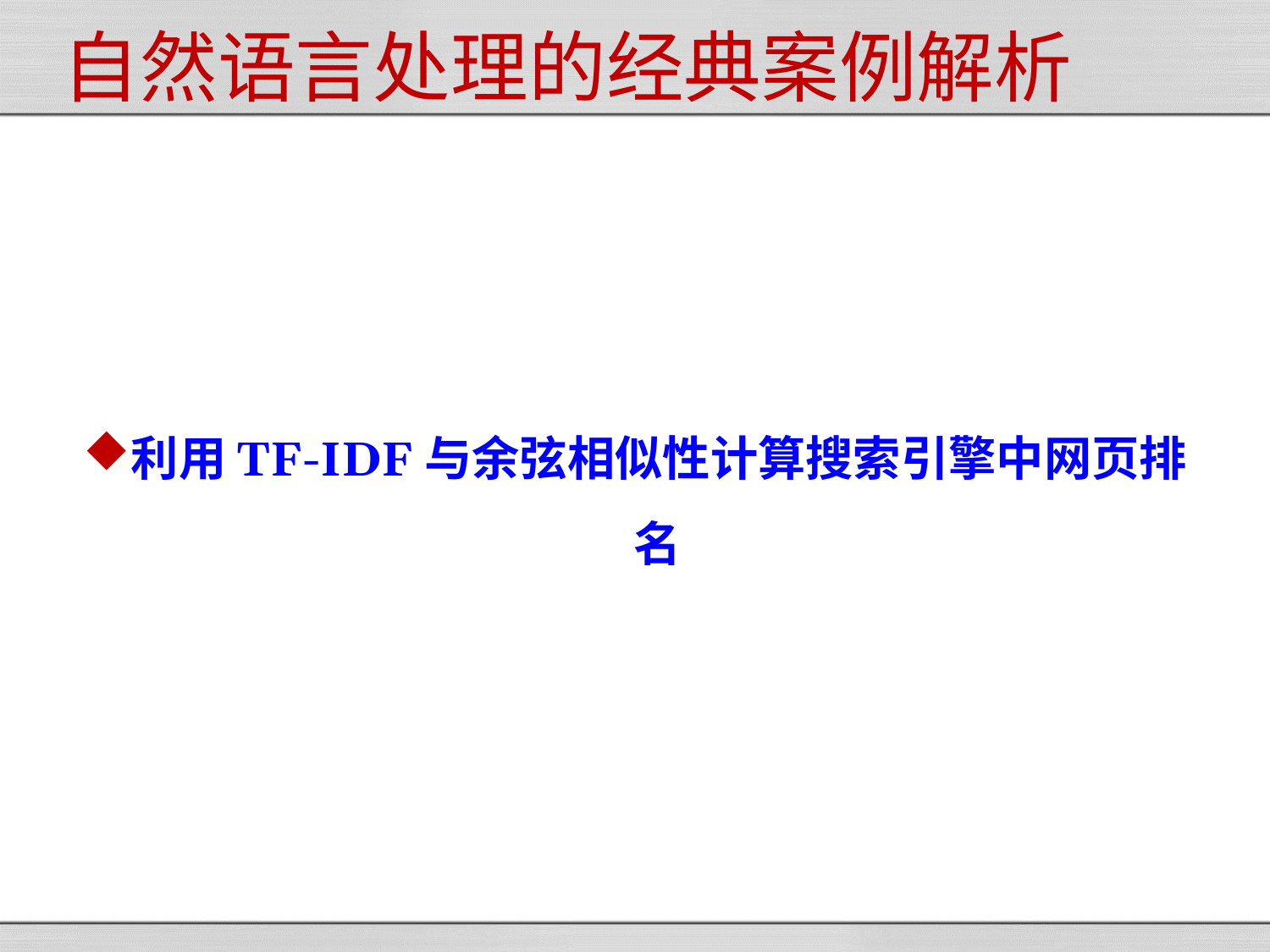

自然语言处理的经典案例解析
利用TF-IDF与余弦相似性计算搜索引擎中网页排名